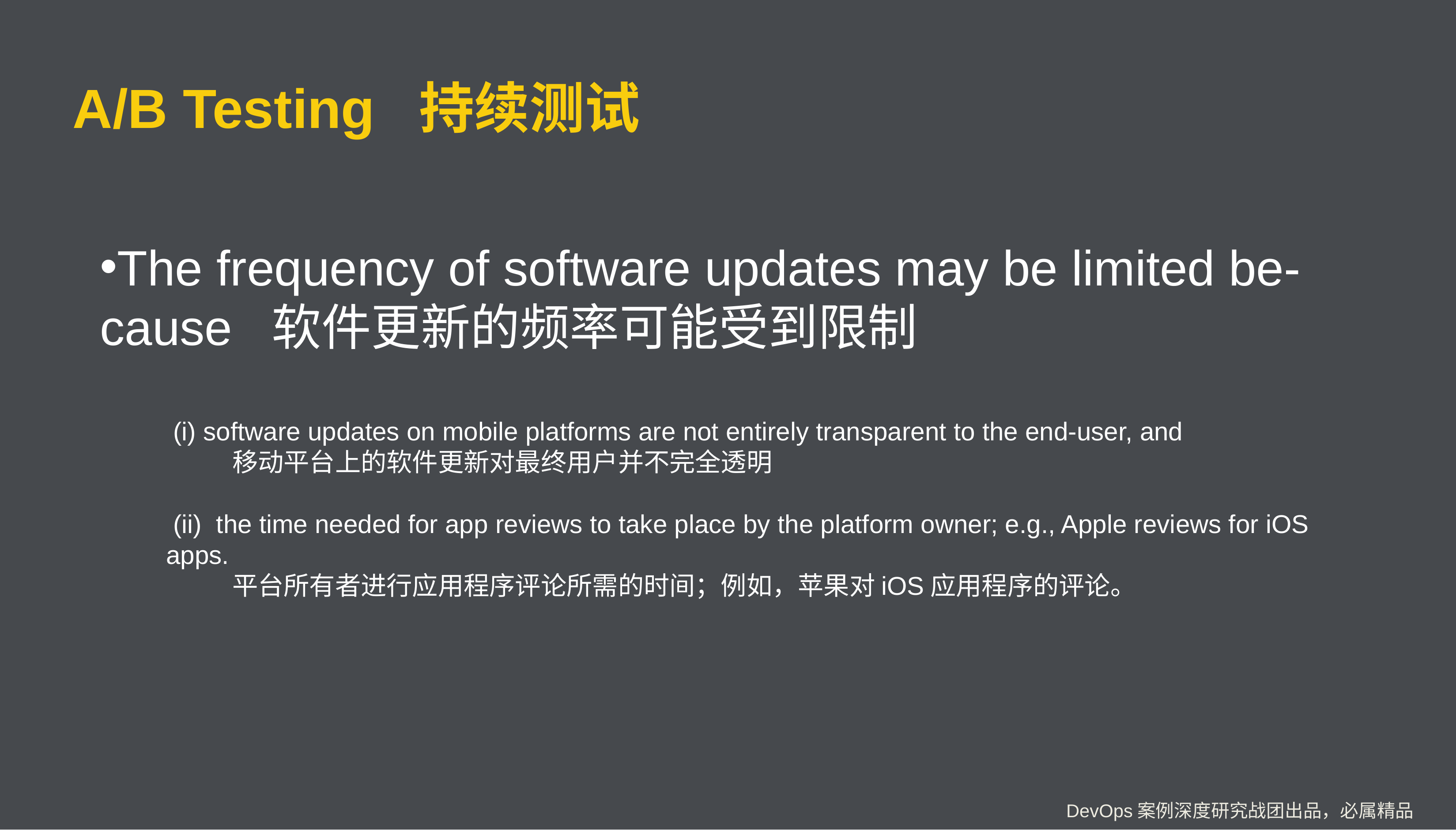

# A/B Testing  持续测试
The frequency of software updates may be limited be- cause  软件更新的频率可能受到限制

 (i) software updates on mobile platforms are not entirely transparent to the end-user, and
	移动平台上的软件更新对最终用户并不完全透明

 (ii)  the time needed for app reviews to take place by the platform owner; e.g., Apple reviews for iOS apps.
平台所有者进行应用程序评论所需的时间；例如，苹果对iOS应用程序的评论。